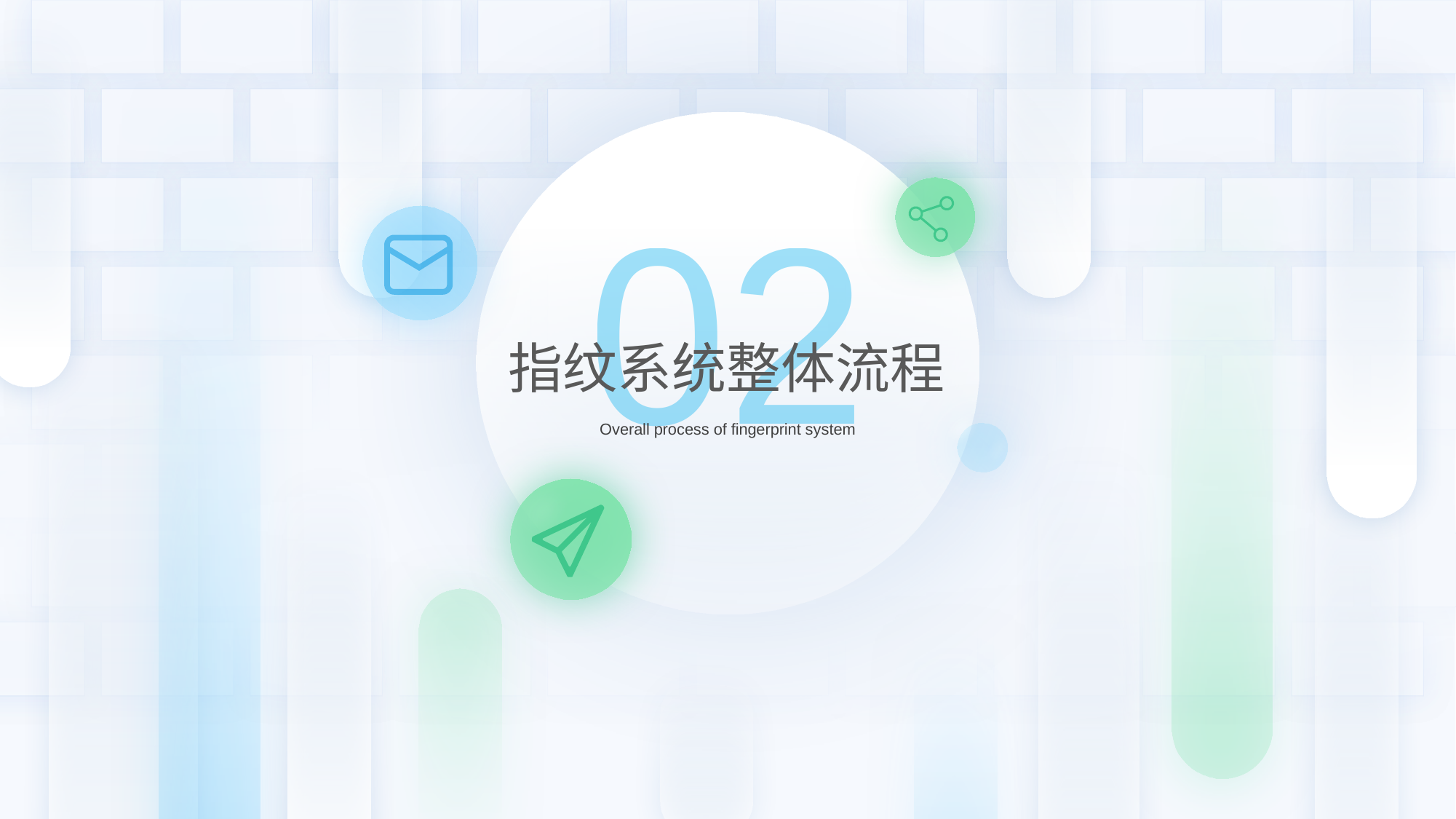

02

指纹系统整体流程

Overall process of fingerprint system